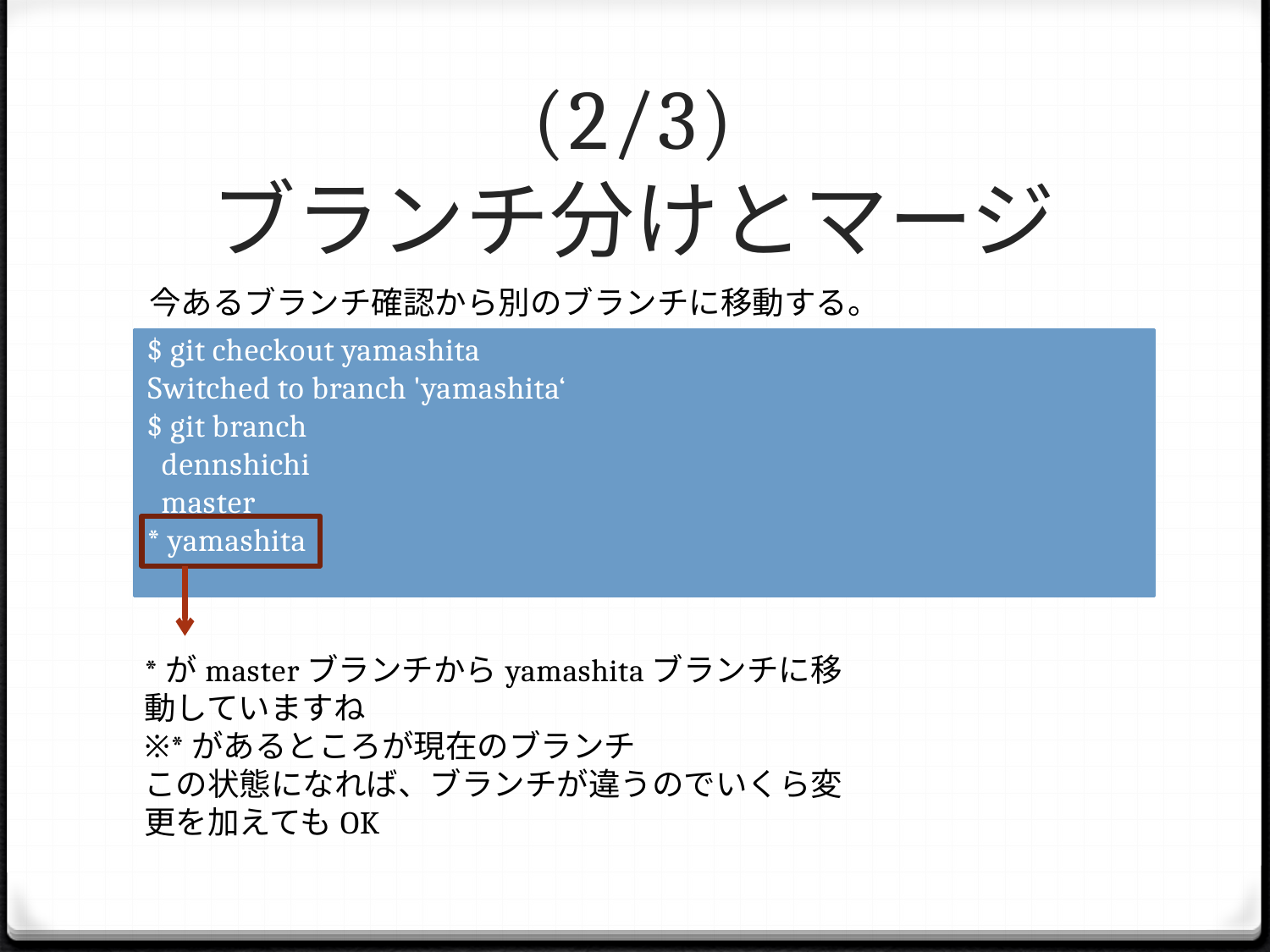

# (2/3) ブランチ分けとマージ
今あるブランチ確認から別のブランチに移動する。
$ git checkout yamashita
Switched to branch 'yamashita‘
$ git branch
  dennshichi
  master
* yamashita

*がmasterブランチからyamashitaブランチに移動していますね
※*があるところが現在のブランチ
この状態になれば、ブランチが違うのでいくら変更を加えてもOK